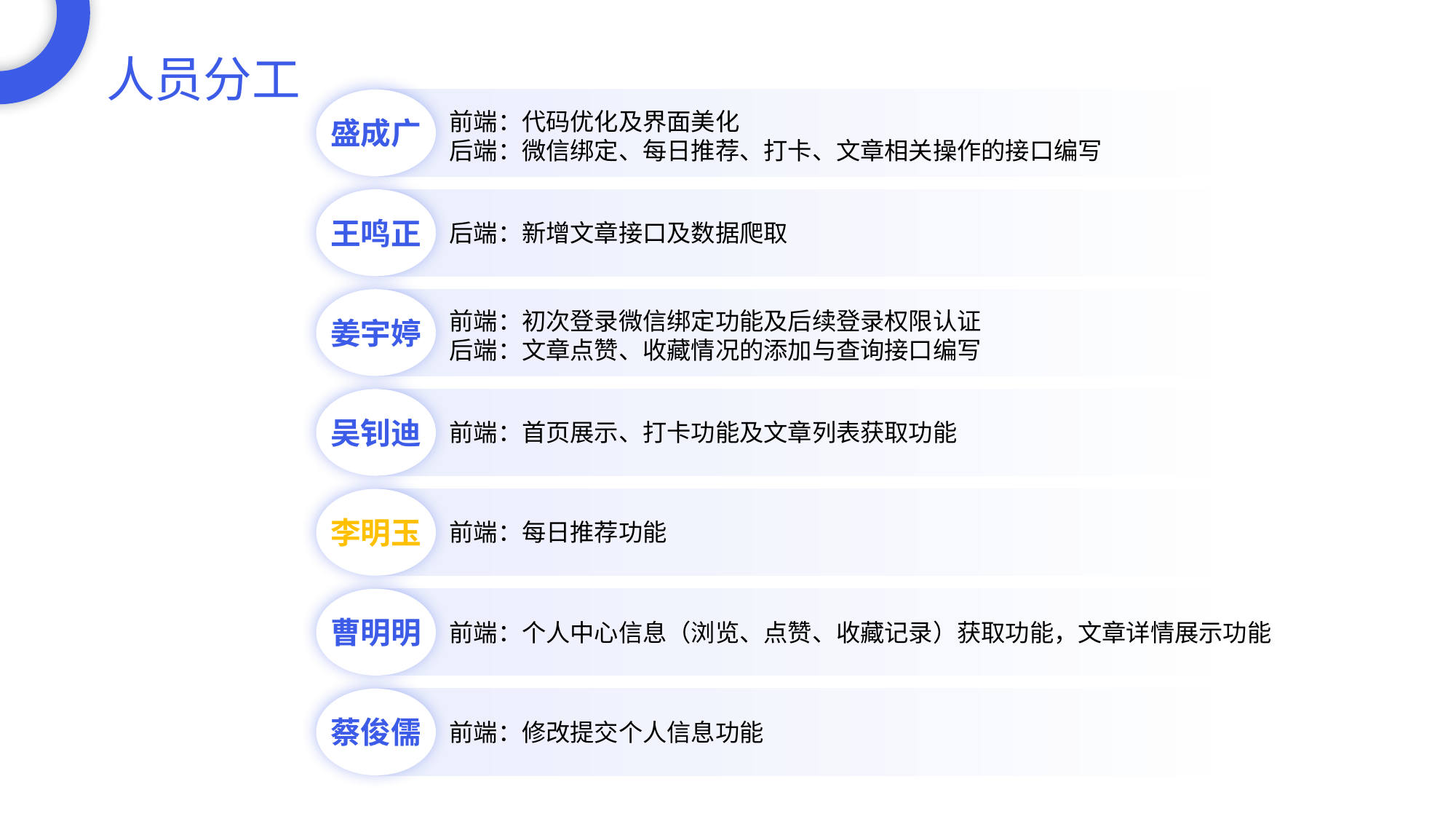

人员分工

盛成广
前端：代码优化及界面美化
后端：微信绑定、每日推荐、打卡、文章相关操作的接口编写

王鸣正
后端：新增文章接口及数据爬取

姜宇婷
前端：初次登录微信绑定功能及后续登录权限认证
后端：文章点赞、收藏情况的添加与查询接口编写

吴钊迪
前端：首页展示、打卡功能及文章列表获取功能

李明玉
前端：每日推荐功能

曹明明
前端：个人中心信息（浏览、点赞、收藏记录）获取功能，文章详情展示功能

蔡俊儒
前端：修改提交个人信息功能